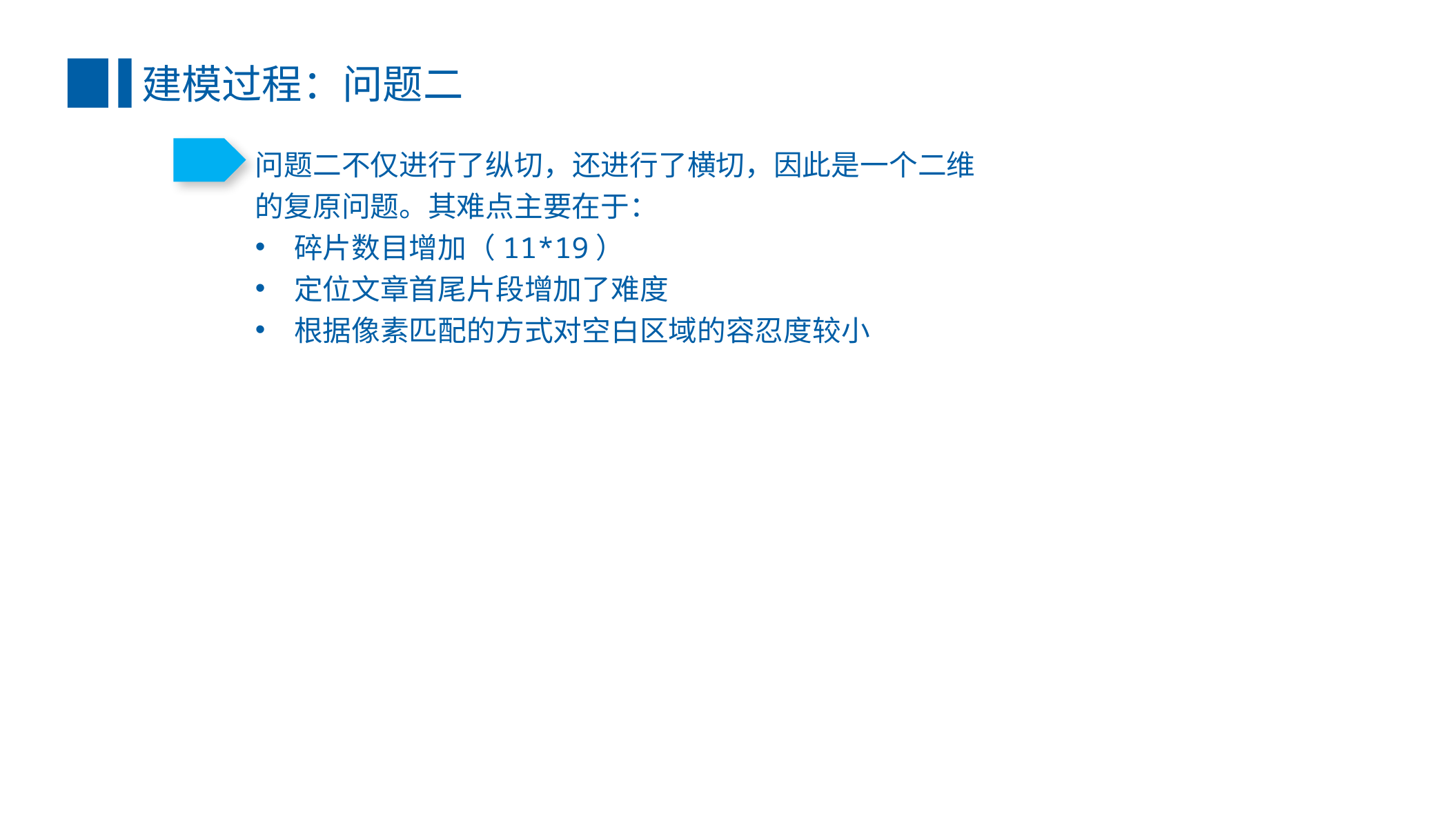

建模过程：问题二

问题二不仅进行了纵切，还进行了横切，因此是一个二维的复原问题。其难点主要在于：
碎片数目增加（11*19）
定位文章首尾片段增加了难度
根据像素匹配的方式对空白区域的容忍度较小